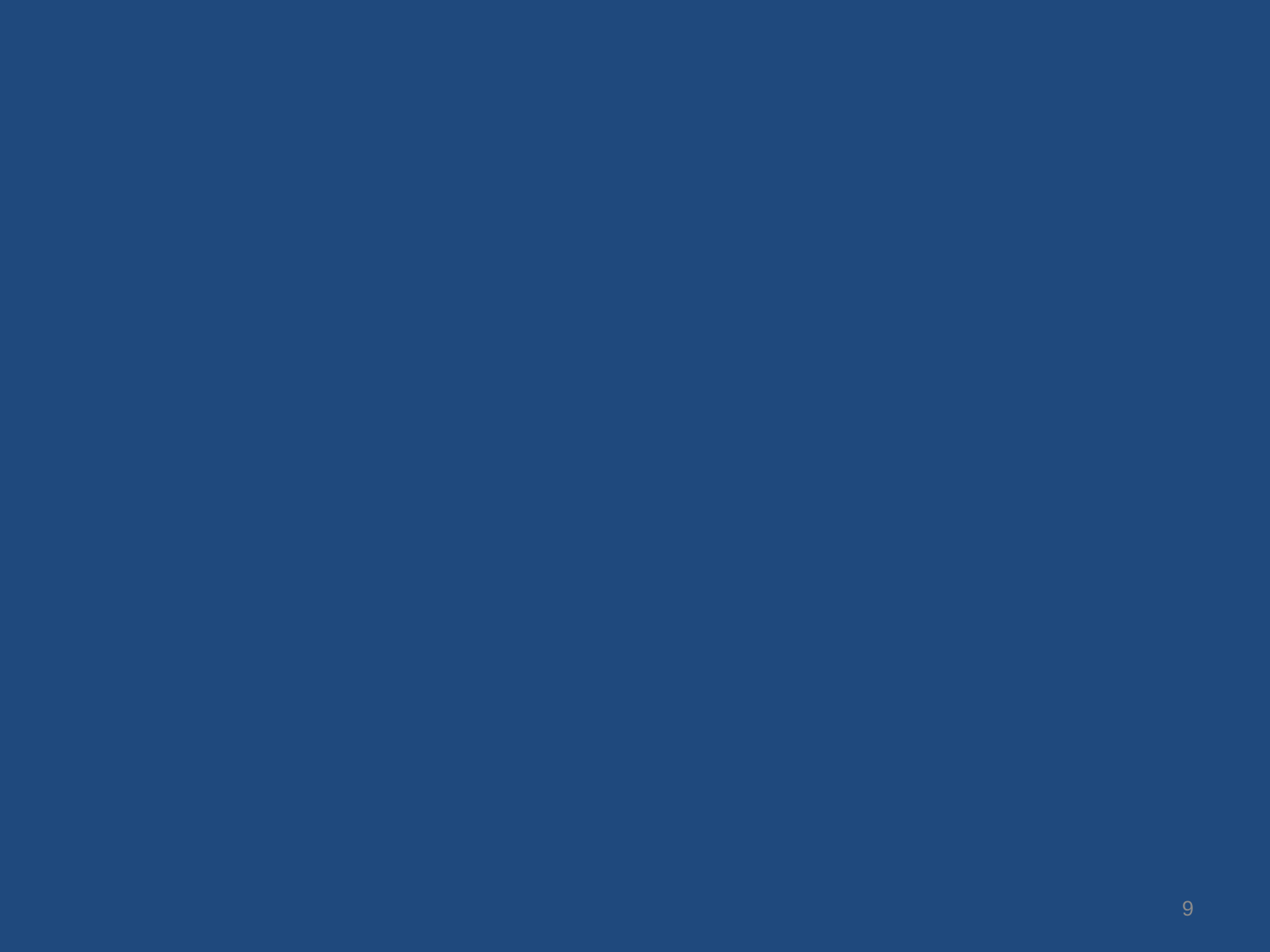

모델 설계
1. 기본 모델
2. 개선1: 데이터 정제
3. 개선2: 레이어 깊이
4. 개선3: 정규화
5. 개선4: 손실 함수
6. 개선5: 기존 모델 활용
9